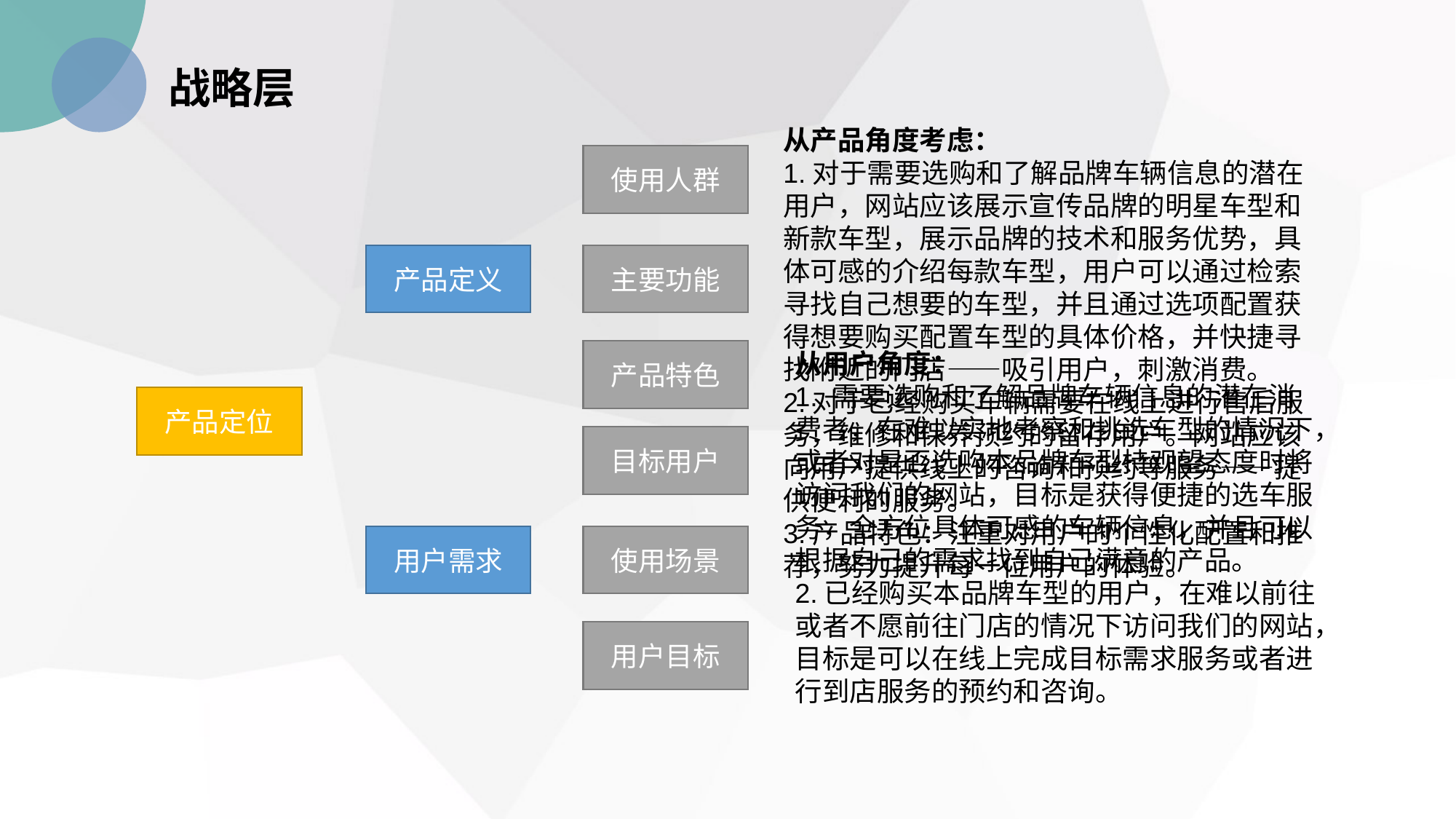

战略层
从产品角度考虑：
1.对于需要选购和了解品牌车辆信息的潜在用户，网站应该展示宣传品牌的明星车型和新款车型，展示品牌的技术和服务优势，具体可感的介绍每款车型，用户可以通过检索寻找自己想要的车型，并且通过选项配置获得想要购买配置车型的具体价格，并快捷寻找附近的门店——吸引用户，刺激消费。
2.对于已经购买车辆需要在线上进行售后服务，维修和保养预约的留存用户。网站应该向用户提供线上的咨询和预约等服务——提供便利的服务。
3.产品特色：注重对用户的个性化配置和推荐，努力提升每一位用户的体验。
使用人群
主要功能
产品定义
产品特色
从用户角度：
1. 需要选购和了解品牌车辆信息的潜在消费者，在难以实地考察和挑选车型的情况下，或者对是否选购本品牌车型持观望态度时将访问我们的网站，目标是获得便捷的选车服务，全方位具体可感的车辆信息，并且可以根据自己的需求找到自己满意的产品。
2.已经购买本品牌车型的用户，在难以前往或者不愿前往门店的情况下访问我们的网站，目标是可以在线上完成目标需求服务或者进行到店服务的预约和咨询。
产品定位
目标用户
用户需求
使用场景
用户目标